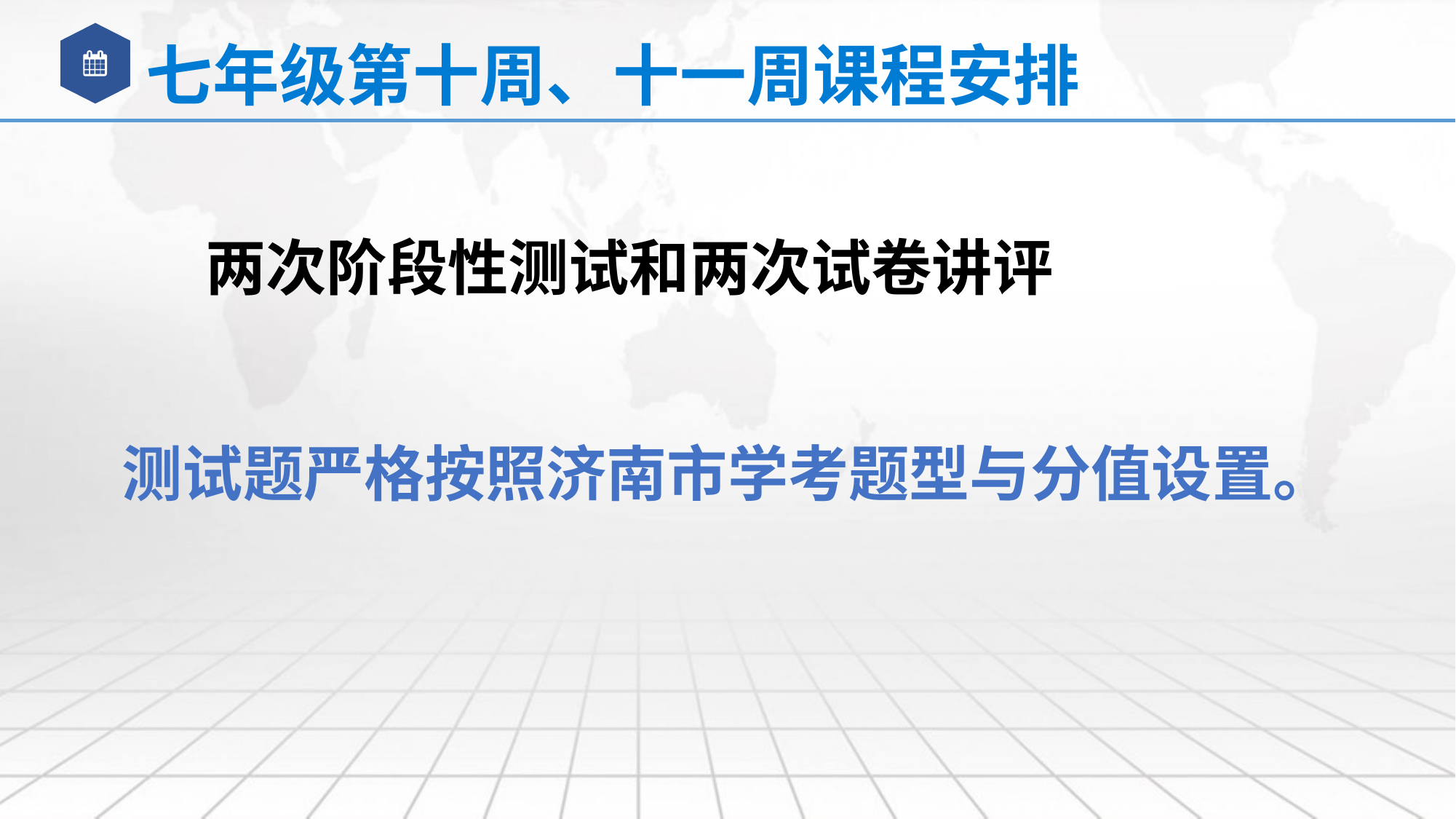

七年级第十周、十一周课程安排

         两次阶段性测试和两次试卷讲评

 测试题严格按照济南市学考题型与分值设置。